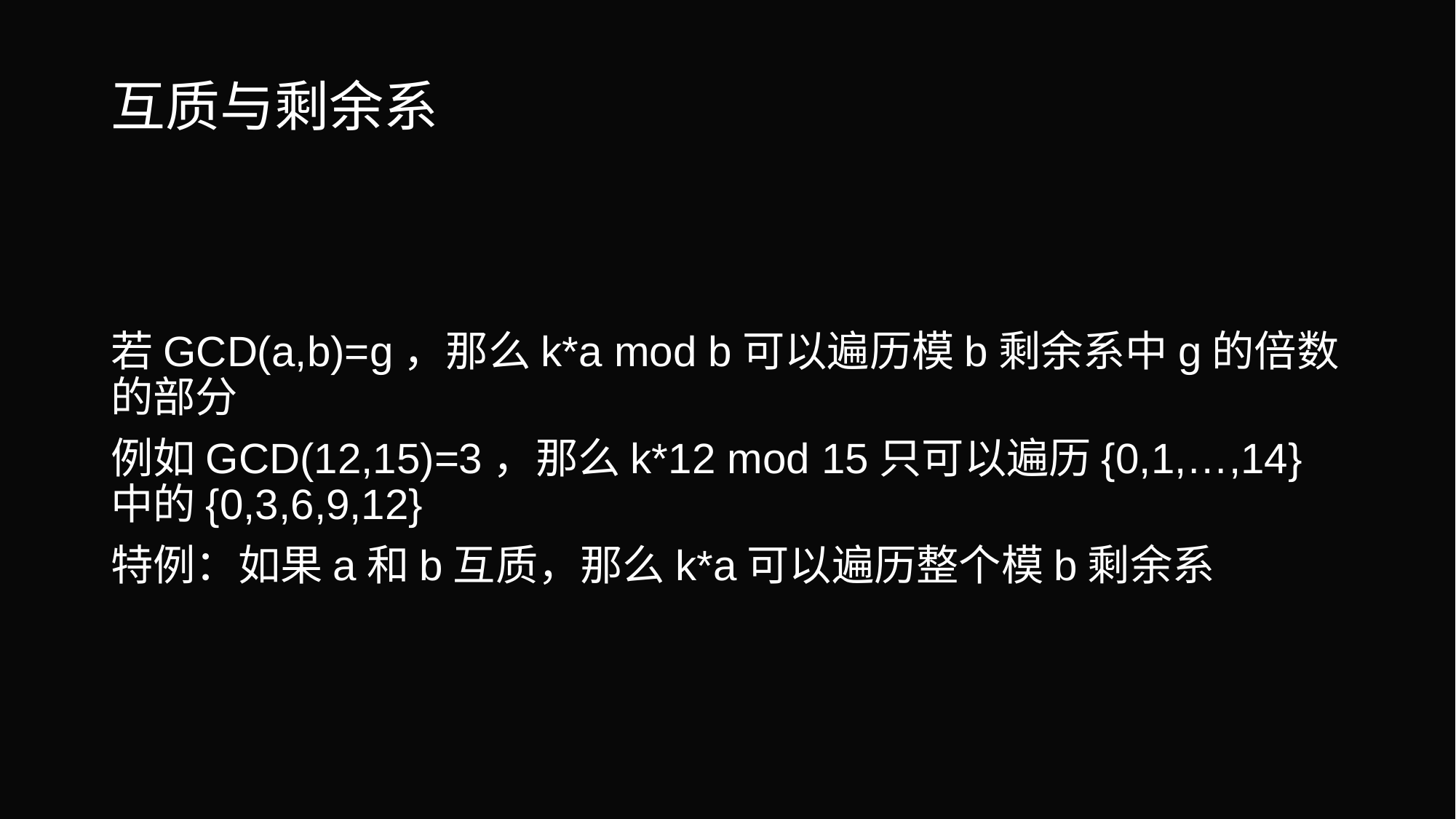

# 互质与剩余系
若GCD(a,b)=g，那么k*a mod b可以遍历模b剩余系中g的倍数的部分
例如GCD(12,15)=3，那么k*12 mod 15只可以遍历{0,1,…,14}中的{0,3,6,9,12}
特例：如果a和b互质，那么k*a可以遍历整个模b剩余系